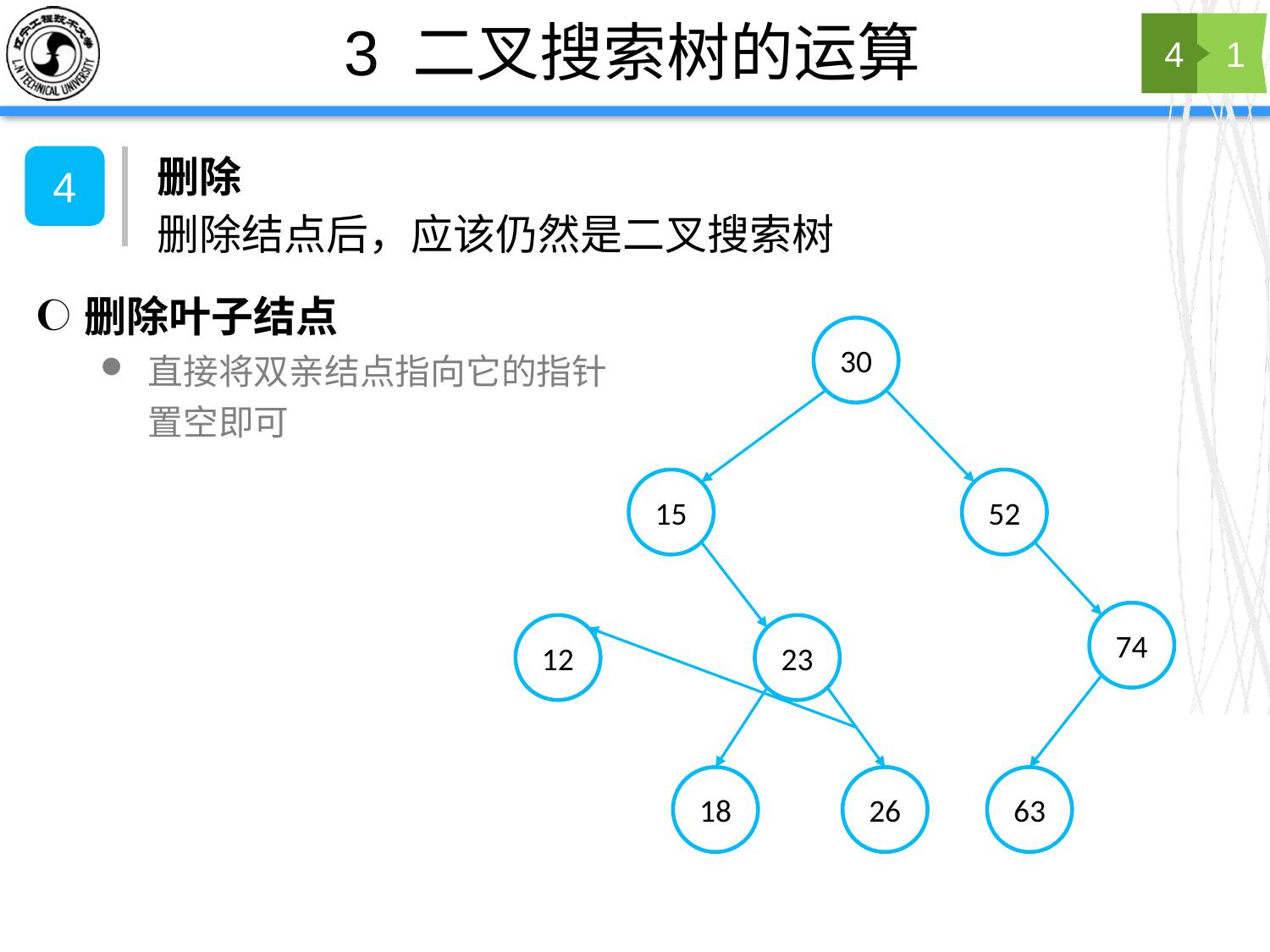

# 3 二叉搜索树的运算
4
1
删除
4
删除结点后，应该仍然是二叉搜索树
删除叶子结点
直接将双亲结点指向它的指针置空即可
30
15
52
74
12
23
18
26
63